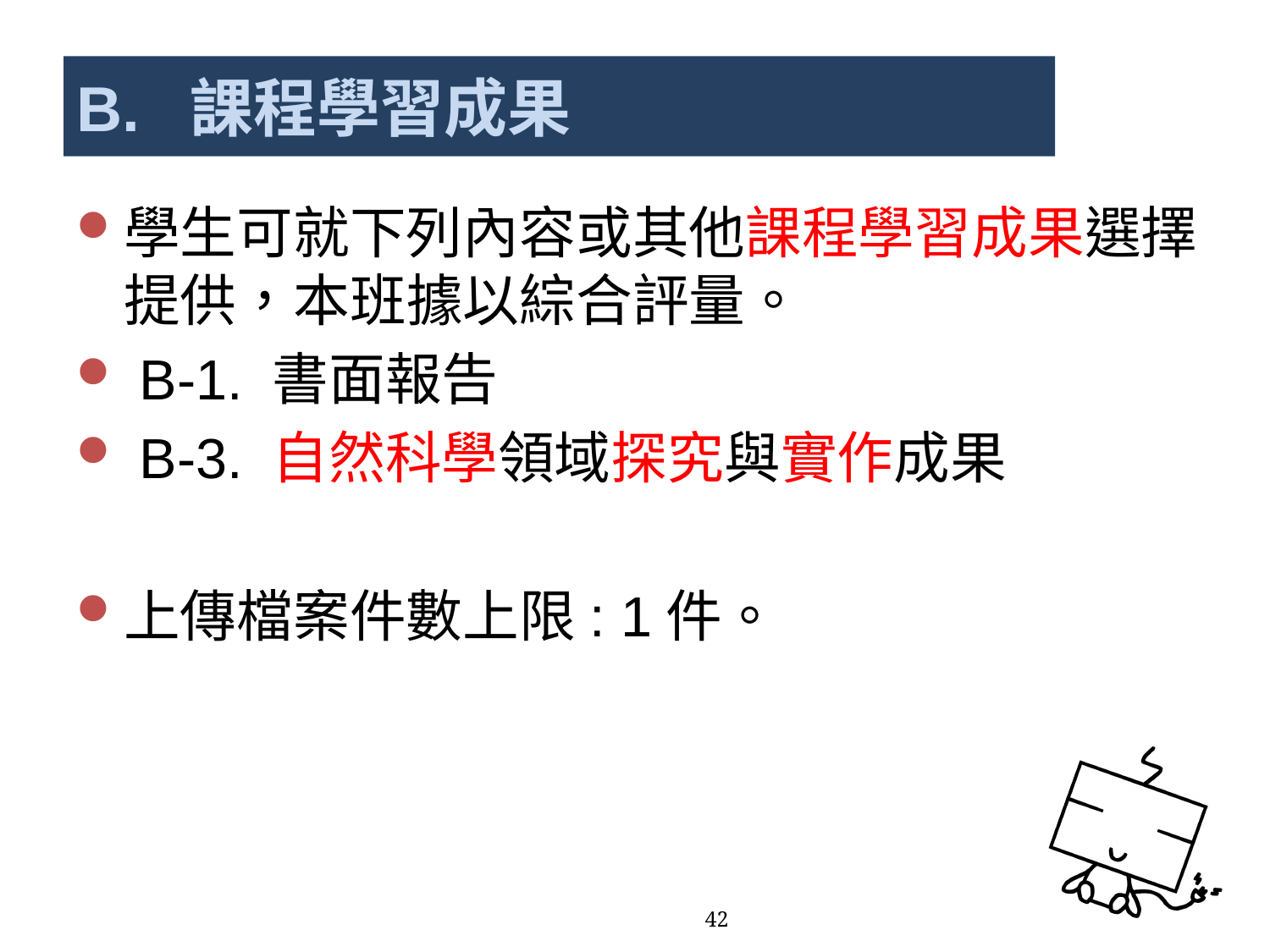

# B.  課程學習成果
學生可就下列內容或其他課程學習成果選擇提供，本班據以綜合評量。
 B-1. 書面報告
 B-3. 自然科學領域探究與實作成果

上傳檔案件數上限: 1件。

42